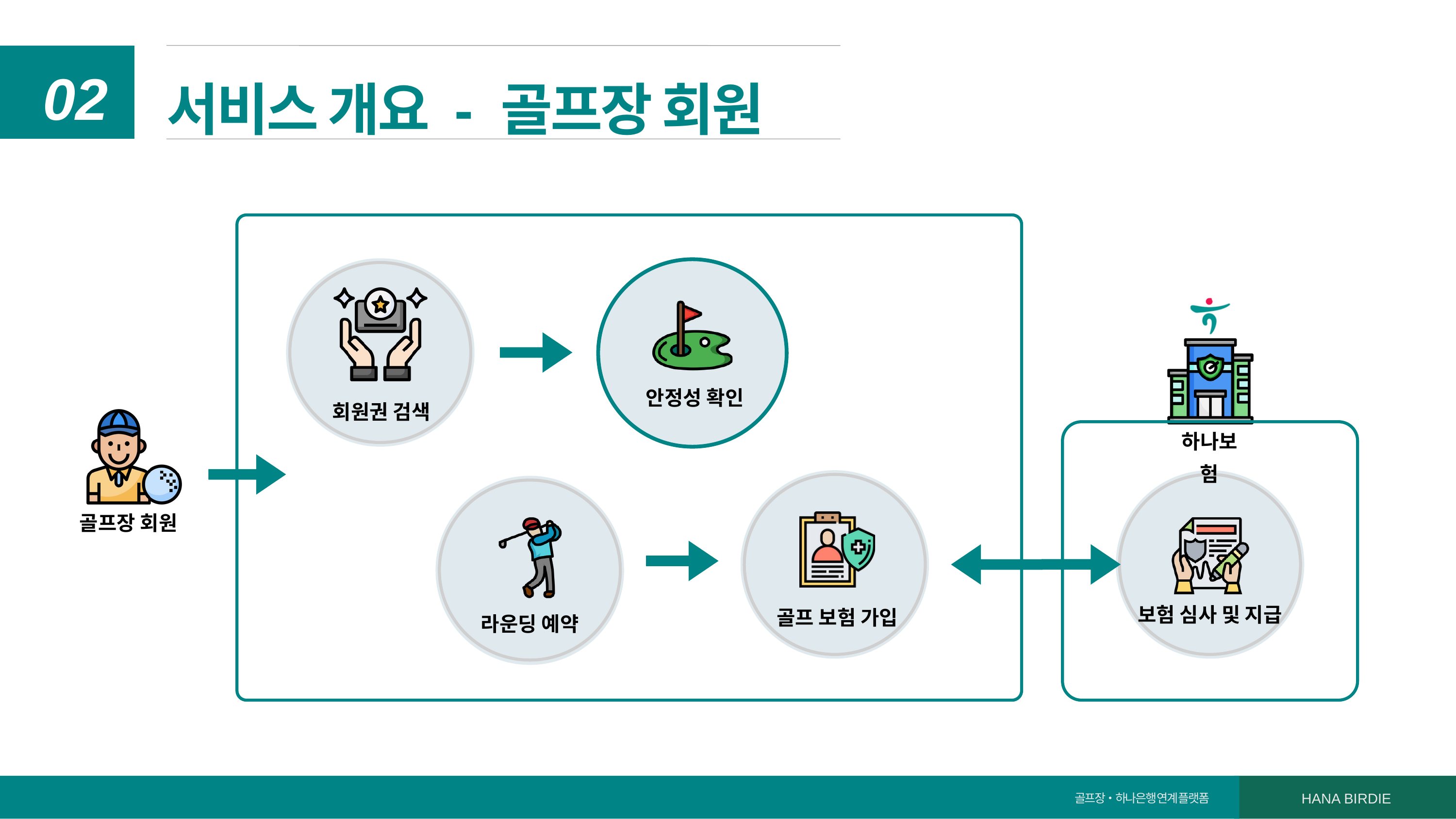

서비스 개요 - 골프장 회원
02

회원권 검색

안정성 확인

하나보험

골프 보험 가입

라운딩 예약
골프장 회원

보험 심사 및 지급

골프장•하나은행 연계 플랫폼
HANA BIRDIE